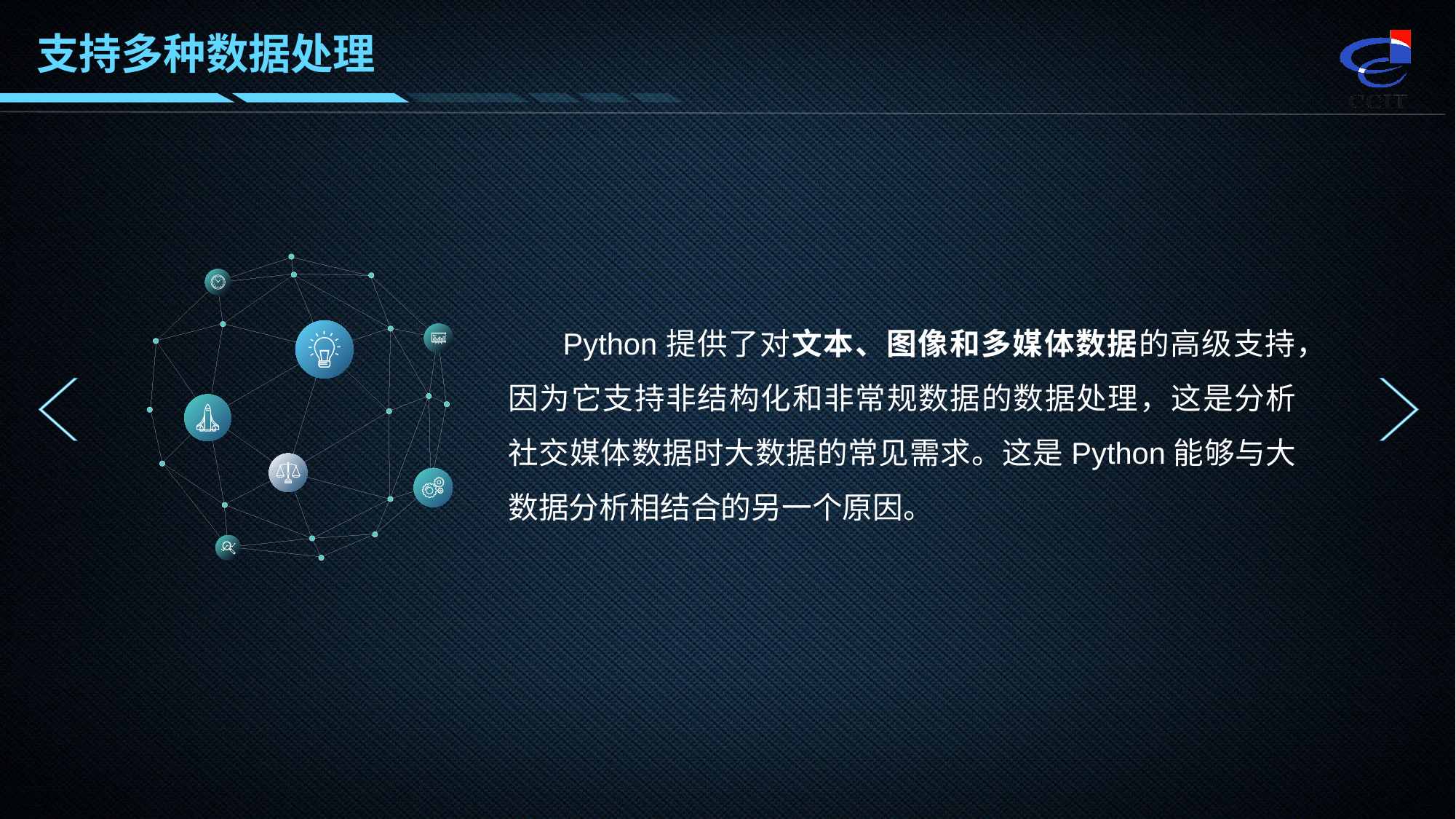

支持多种数据处理

Python提供了对文本、图像和多媒体数据的高级支持，因为它支持非结构化和非常规数据的数据处理，这是分析社交媒体数据时大数据的常见需求。这是Python能够与大数据分析相结合的另一个原因。